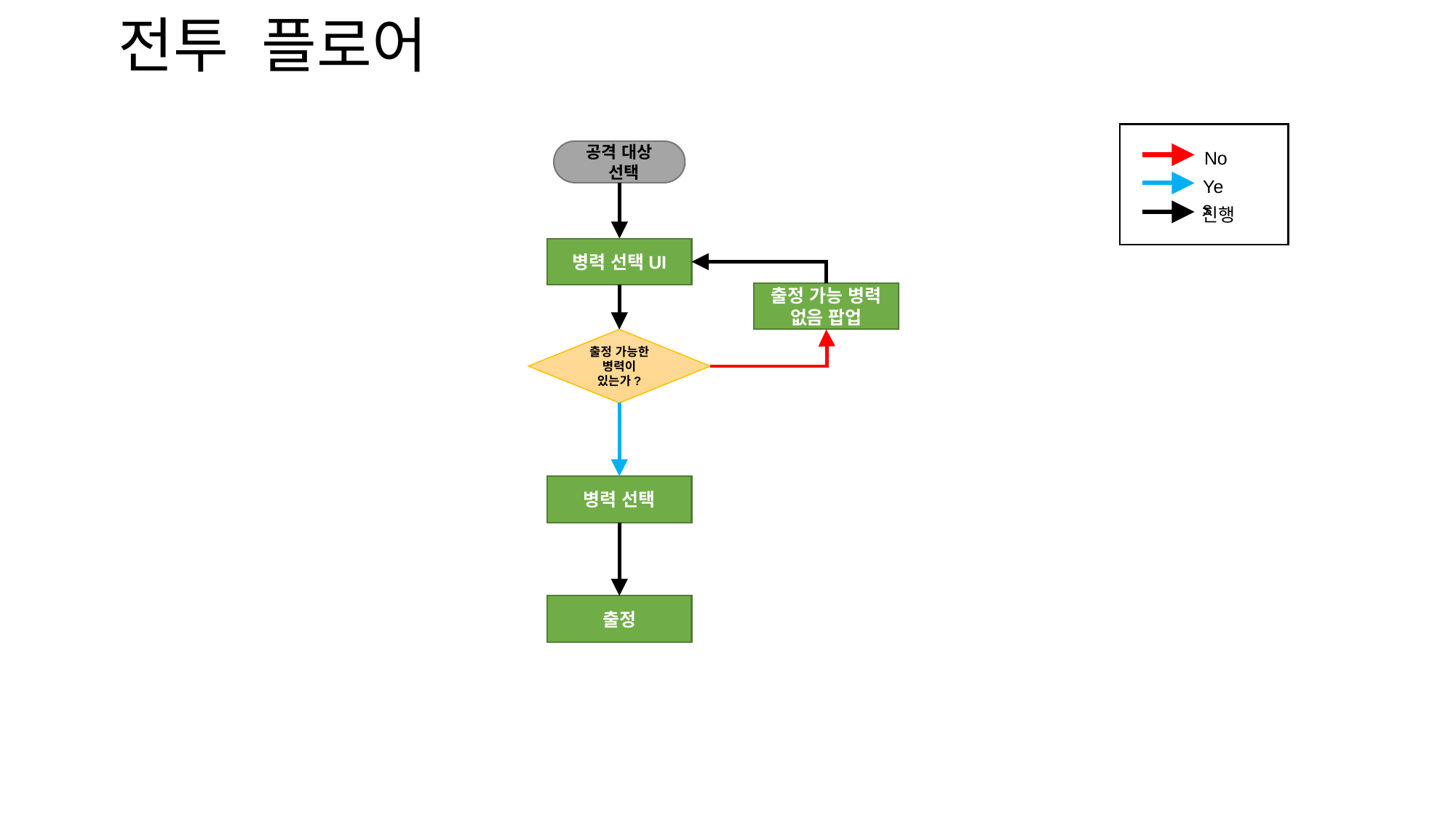

# 전투  플로어

No
Yes
진행
공격 대상
 선택
병력 선택UI
출정 가능 병력 없음 팝업
출정 가능한 병력이 있는가?
병력 선택
출정